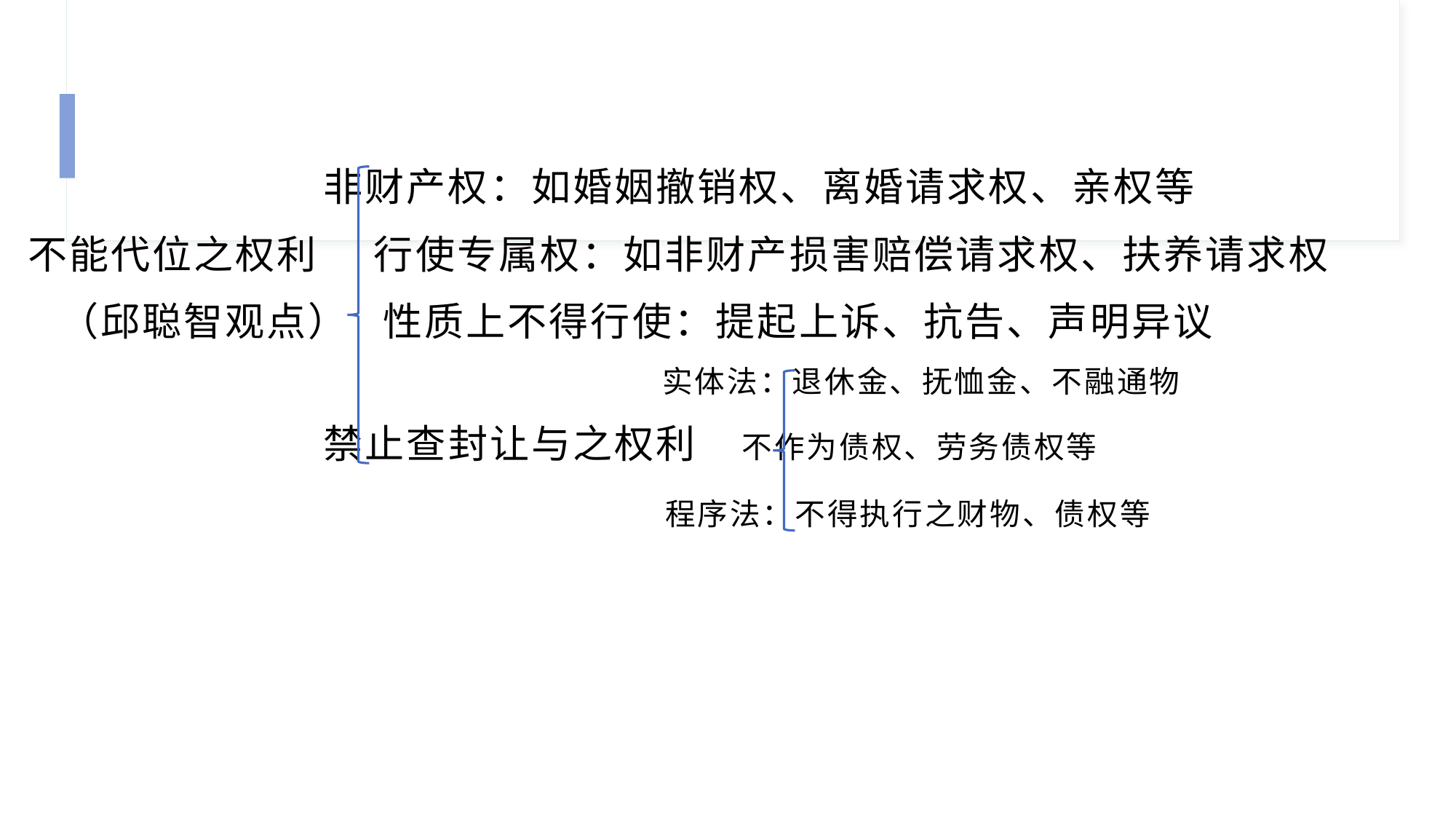

非财产权：如婚姻撤销权、离婚请求权、亲权等
不能代位之权利     行使专属权：如非财产损害赔偿请求权、扶养请求权
  （邱聪智观点）   性质上不得行使：提起上诉、抗告、声明异议
                                                                       实体法：退休金、抚恤金、不融通物
                          禁止查封让与之权利    不作为债权、劳务债权等
                                                         程序法：不得执行之财物、债权等